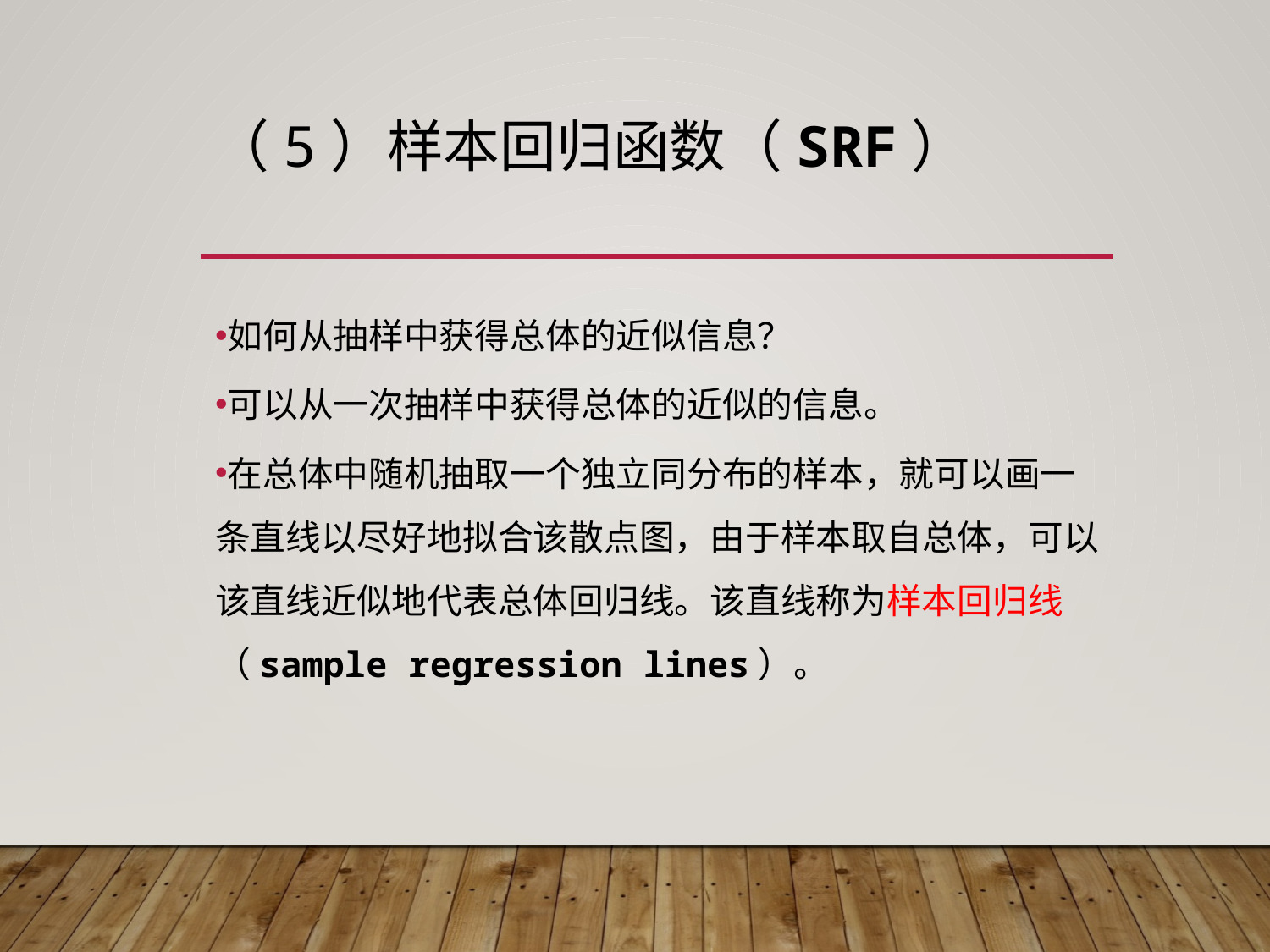

# （5）样本回归函数（SRF）
如何从抽样中获得总体的近似信息？
可以从一次抽样中获得总体的近似的信息。
在总体中随机抽取一个独立同分布的样本，就可以画一条直线以尽好地拟合该散点图，由于样本取自总体，可以该直线近似地代表总体回归线。该直线称为样本回归线（sample regression lines）。